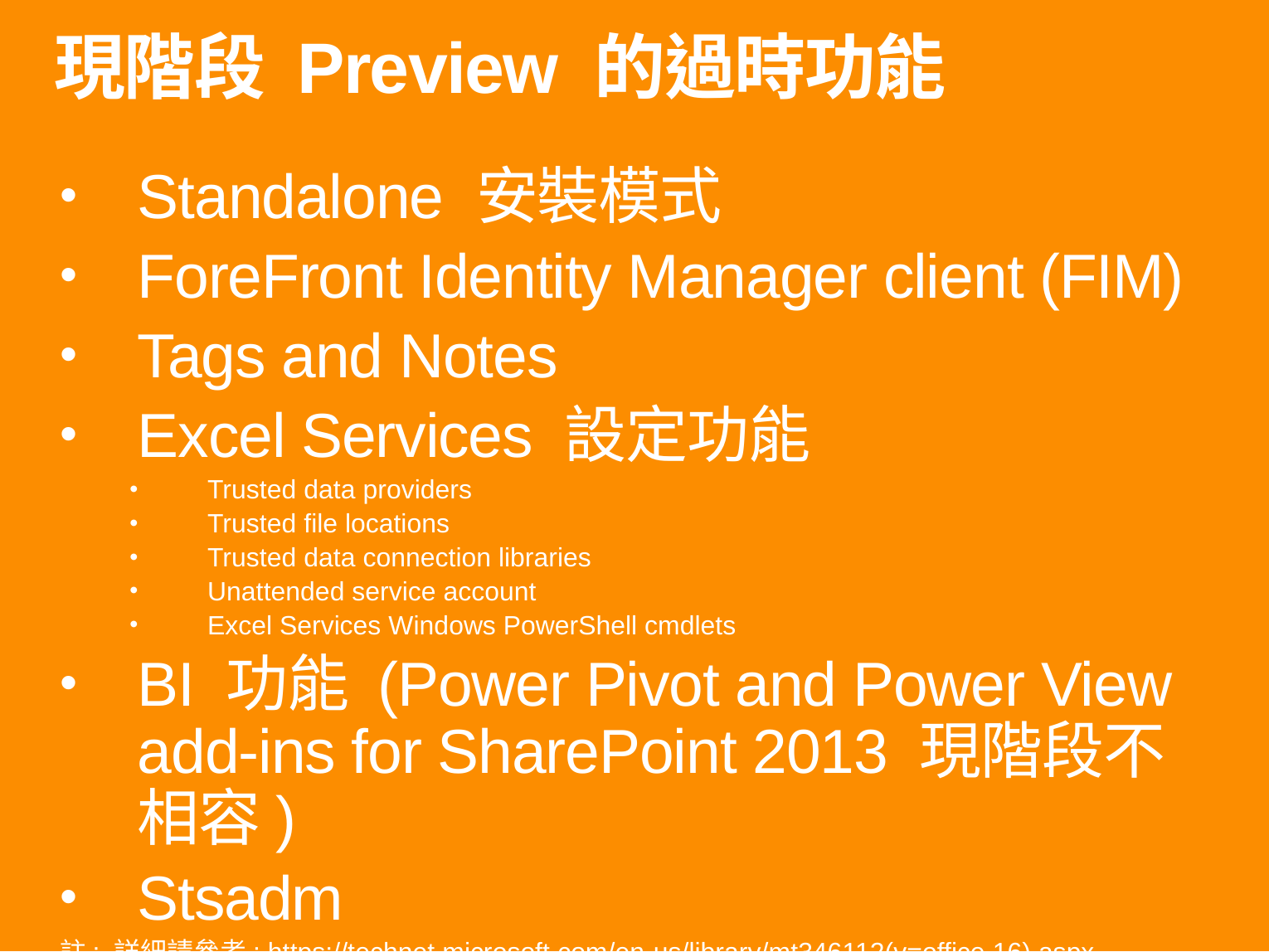

# 現階段 Preview 的過時功能
Standalone 安裝模式
ForeFront Identity Manager client (FIM)
Tags and Notes
Excel Services 設定功能
Trusted data providers
Trusted file locations
Trusted data connection libraries
Unattended service account
Excel Services Windows PowerShell cmdlets
BI 功能 (Power Pivot and Power View add-ins for SharePoint 2013 現階段不相容)
Stsadm
註: 詳細請參考: https://technet.microsoft.com/en-us/library/mt346112(v=office.16).aspx